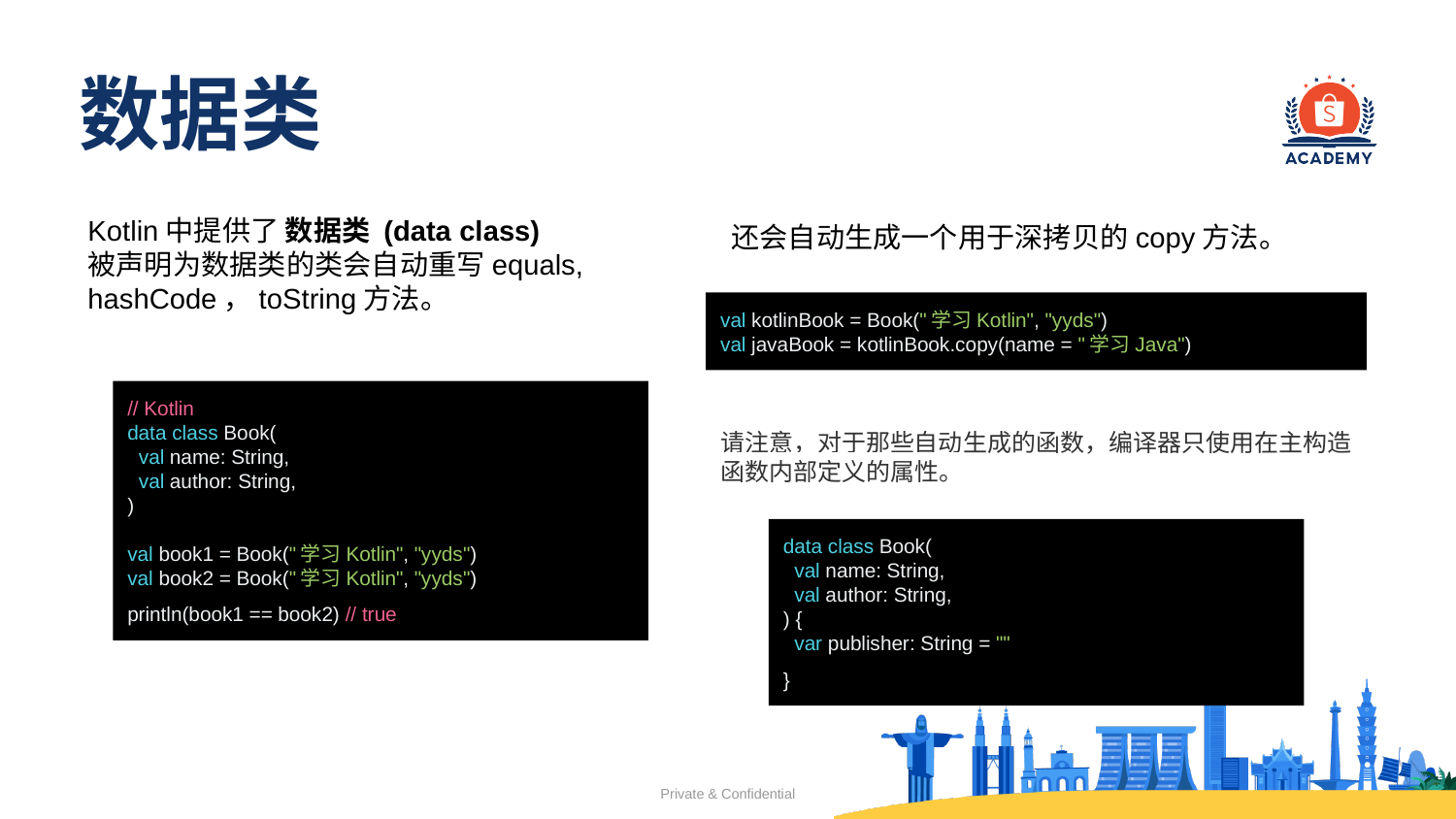

# 数据类
Kotlin中提供了 数据类 (data class)
被声明为数据类的类会自动重写equals, hashCode，toString方法。

还会自动生成一个用于深拷贝的copy方法。

val kotlinBook = Book("学习Kotlin", "yyds")
val javaBook = kotlinBook.copy(name = "学习Java")
// Kotlin
data class Book(
  val name: String,
  val author: String,
)

val book1 = Book("学习Kotlin", "yyds")
val book2 = Book("学习Kotlin", "yyds")
println(book1 == book2) // true
请注意，对于那些自动生成的函数，编译器只使用在主构造函数内部定义的属性。
data class Book(
  val name: String,
  val author: String,
) {
  var publisher: String = ""
}